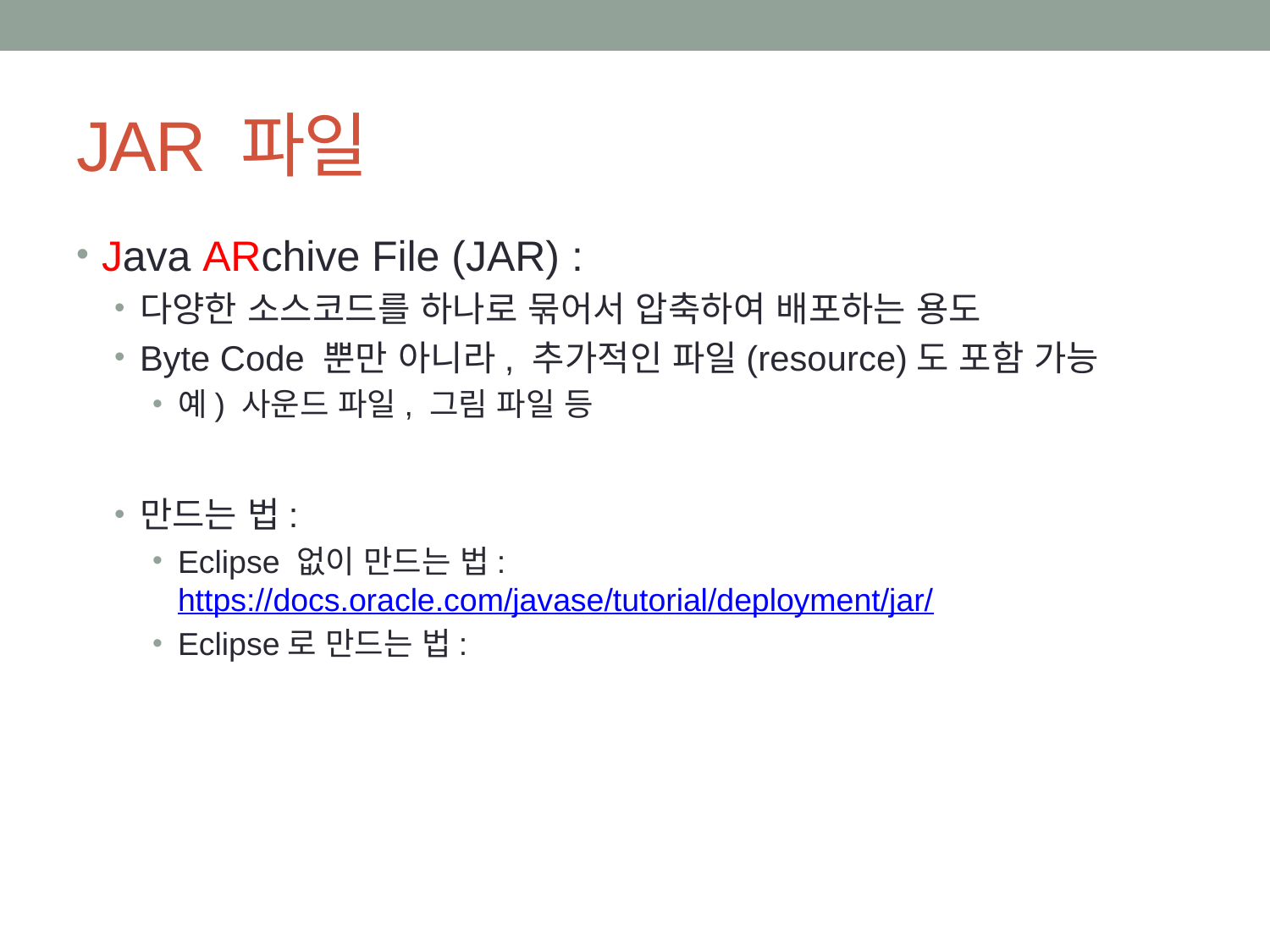

# JAR 파일
Java ARchive File (JAR) :
다양한 소스코드를 하나로 묶어서 압축하여 배포하는 용도
Byte Code 뿐만 아니라, 추가적인 파일(resource)도 포함 가능
예) 사운드 파일, 그림 파일 등

만드는 법:
Eclipse 없이 만드는 법:  https://docs.oracle.com/javase/tutorial/deployment/jar/
Eclipse로 만드는 법: